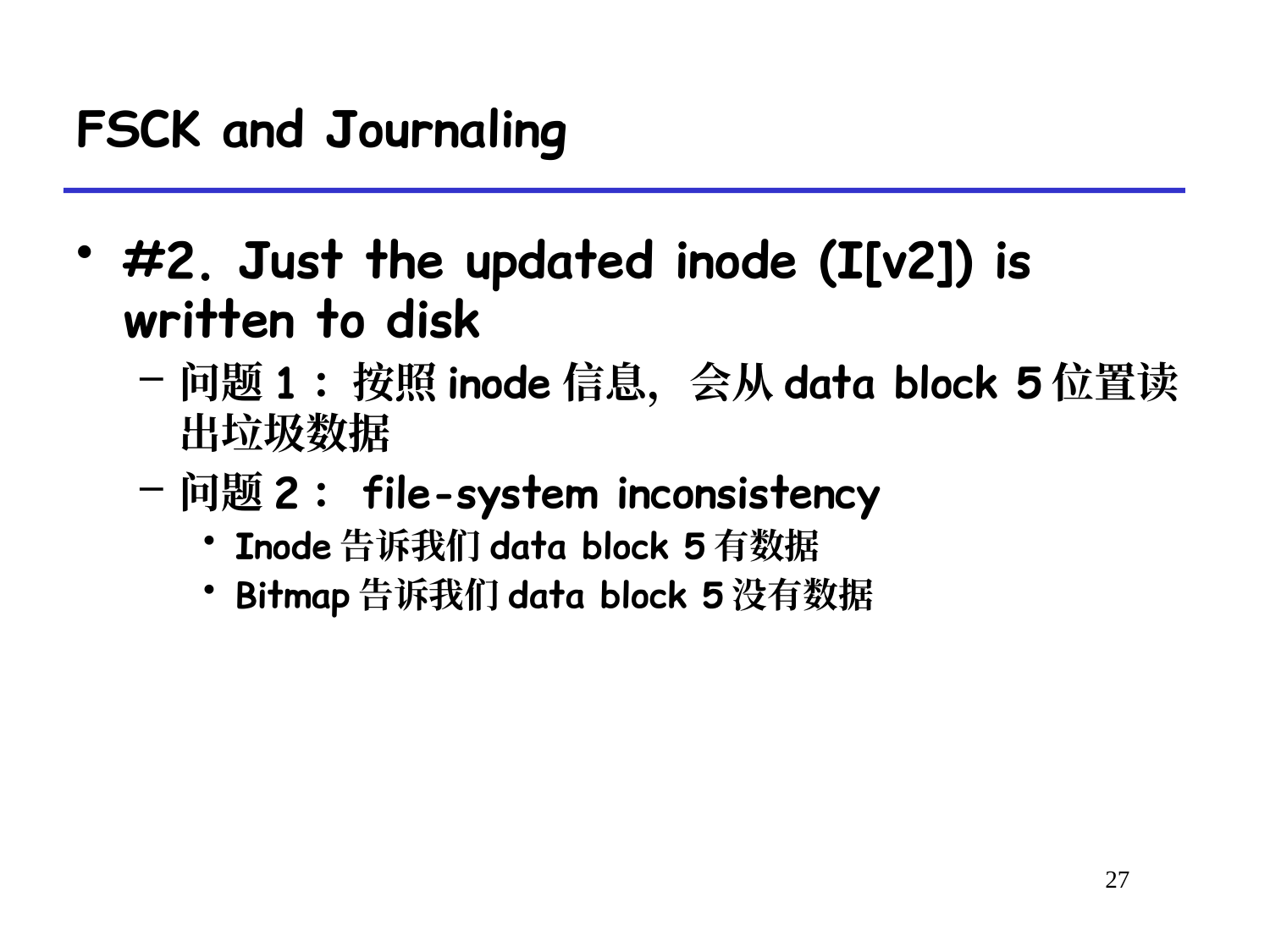

# FSCK and Journaling
#2. Just the updated inode (I[v2]) is written to disk
问题1：按照inode信息，会从data block 5位置读出垃圾数据
问题2：file-system inconsistency
Inode告诉我们data block 5有数据
Bitmap告诉我们data block 5没有数据
27